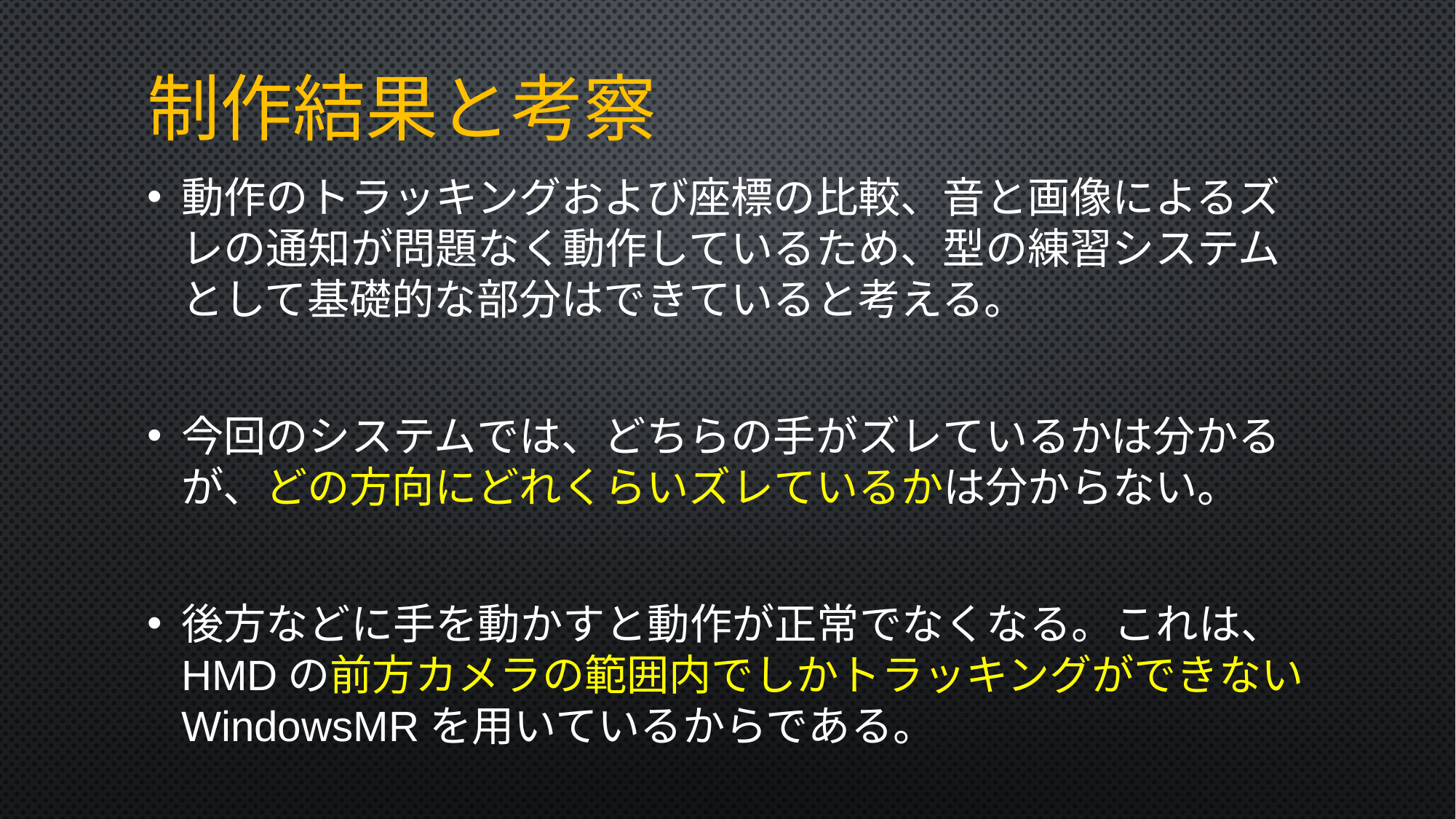

# 制作結果と考察
動作のトラッキングおよび座標の比較、音と画像によるズレの通知が問題なく動作しているため、型の練習システムとして基礎的な部分はできていると考える。

今回のシステムでは、どちらの手がズレているかは分かるが、どの方向にどれくらいズレているかは分からない。

後方などに手を動かすと動作が正常でなくなる。これは、HMDの前方カメラの範囲内でしかトラッキングができないWindowsMRを用いているからである。